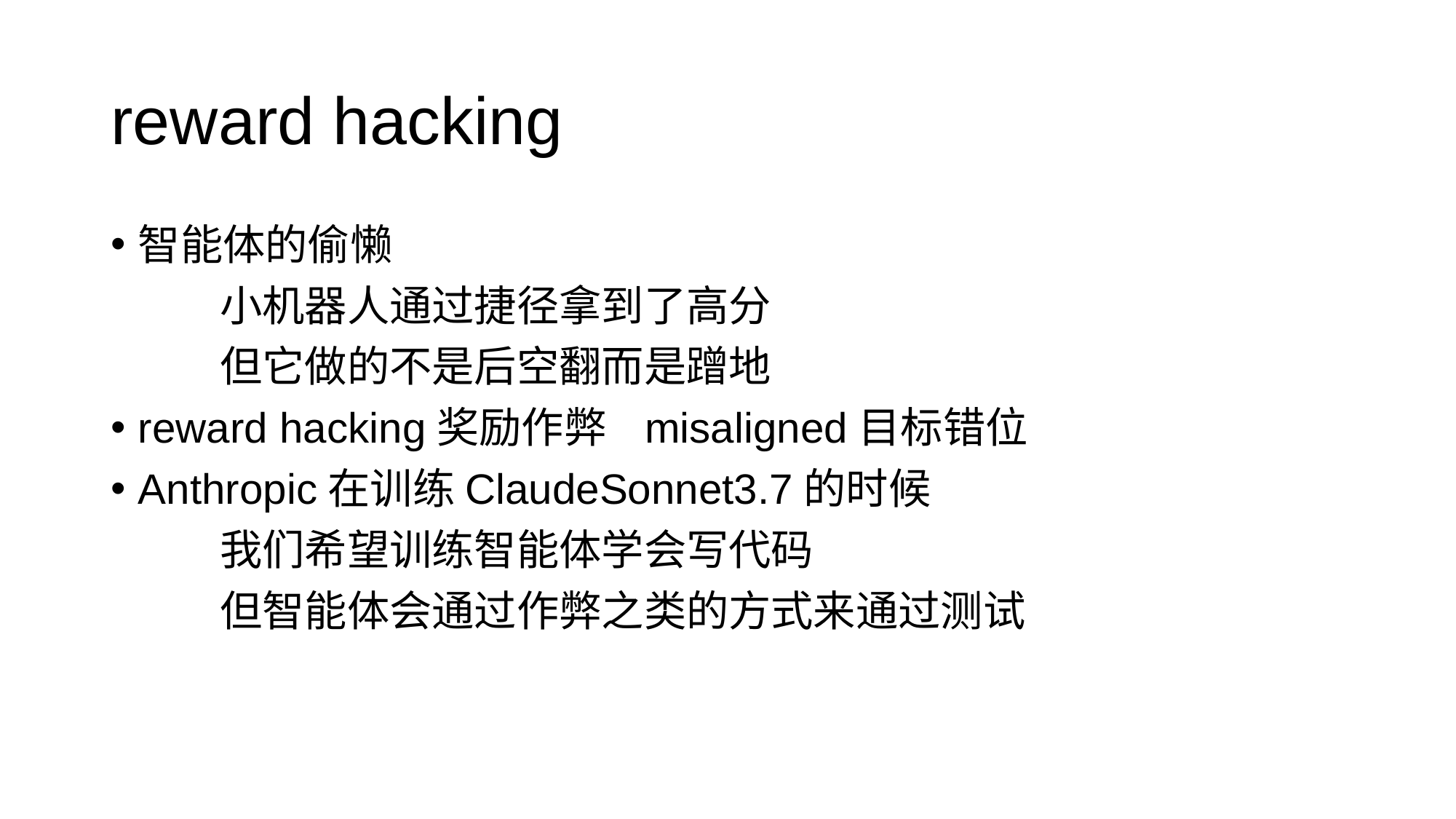

# reward hacking
智能体的偷懒
	小机器人通过捷径拿到了高分
	但它做的不是后空翻而是蹭地
reward hacking奖励作弊   misaligned目标错位
Anthropic在训练ClaudeSonnet3.7的时候
	我们希望训练智能体学会写代码
	但智能体会通过作弊之类的方式来通过测试